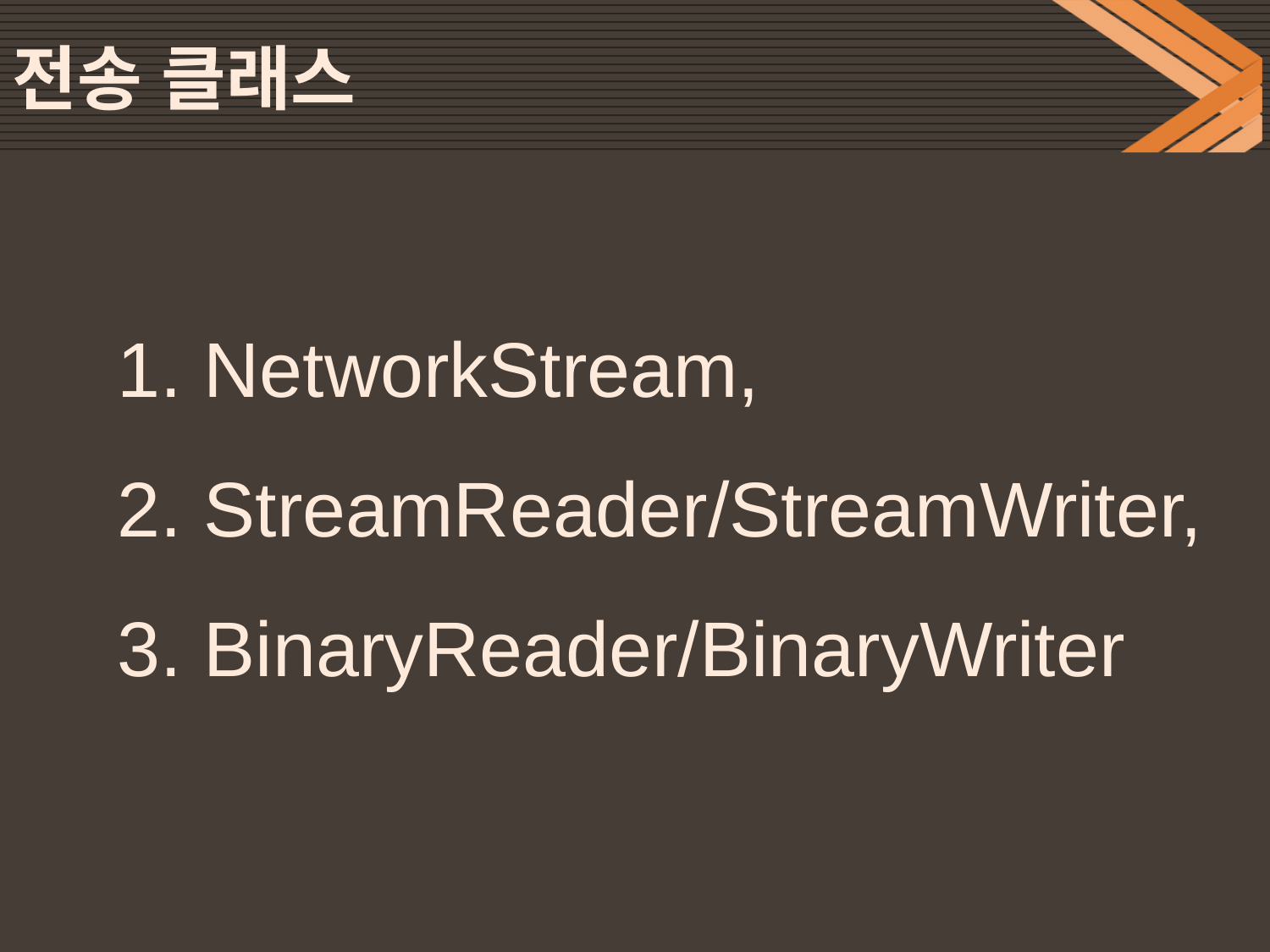

# 전송 클래스
1. NetworkStream,
2. StreamReader/StreamWriter,
3. BinaryReader/BinaryWriter